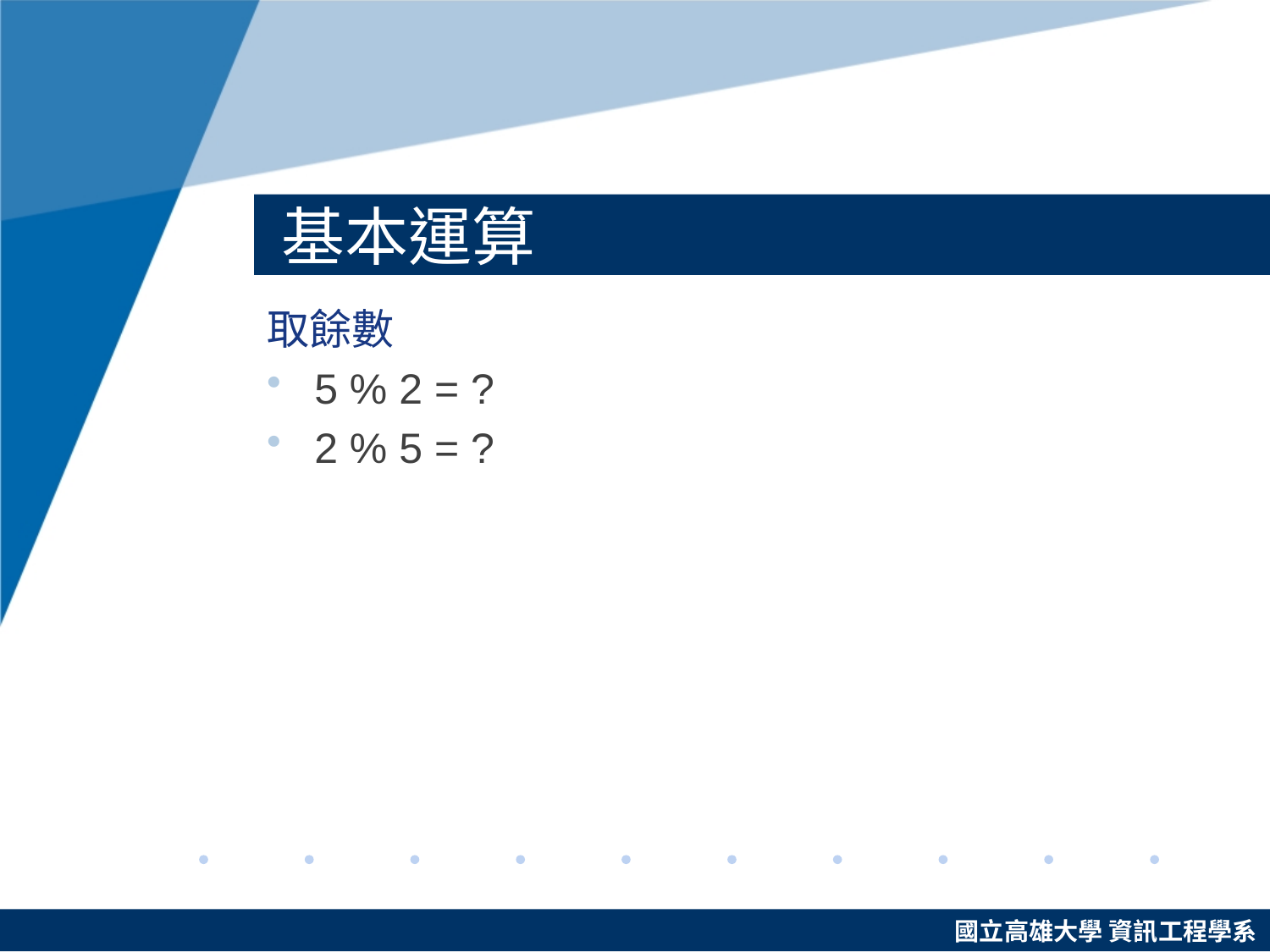

# 基本運算
取餘數
5 % 2 = ?
2 % 5 = ?